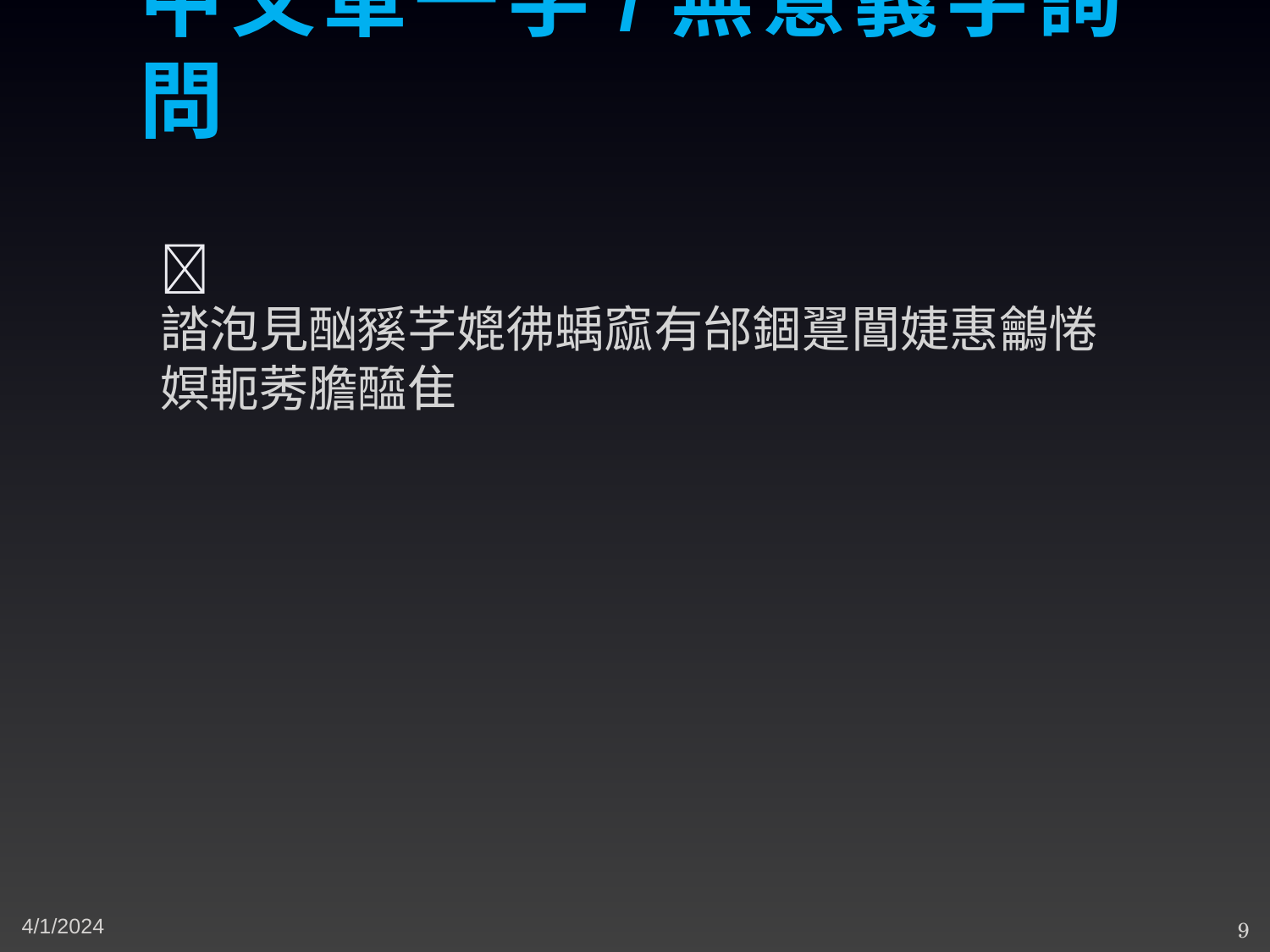

中文單一字/無意義字詢問
𤯂
誻泡見酗豯芓媲彿蝺窳有邰錮翨閶婕惠鸙惓嫇軛莠膽醯隹
4/1/2024
9